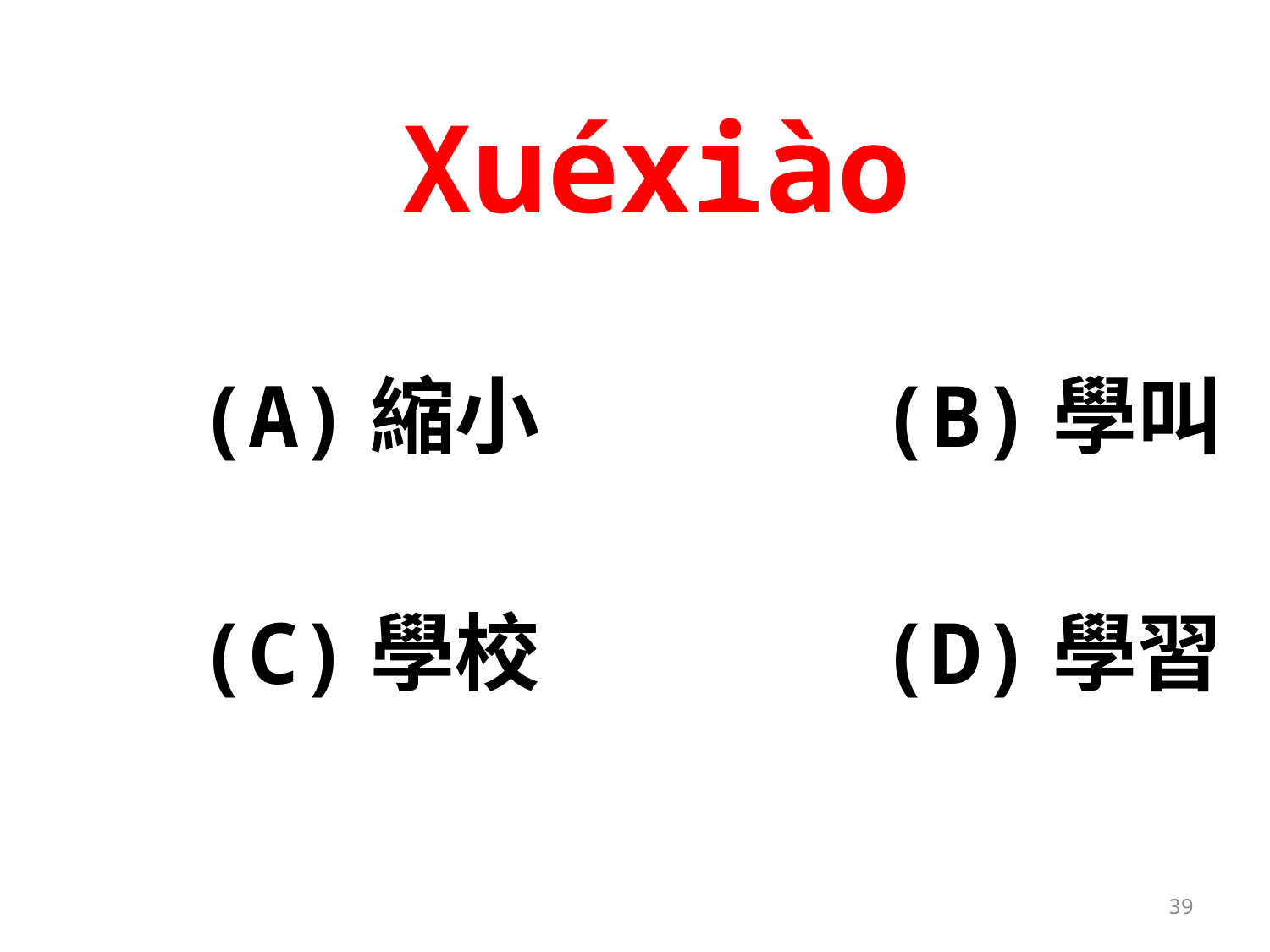

# Xuéxiào

(A)縮小			(B)學叫

(C)學校			(D)學習
39